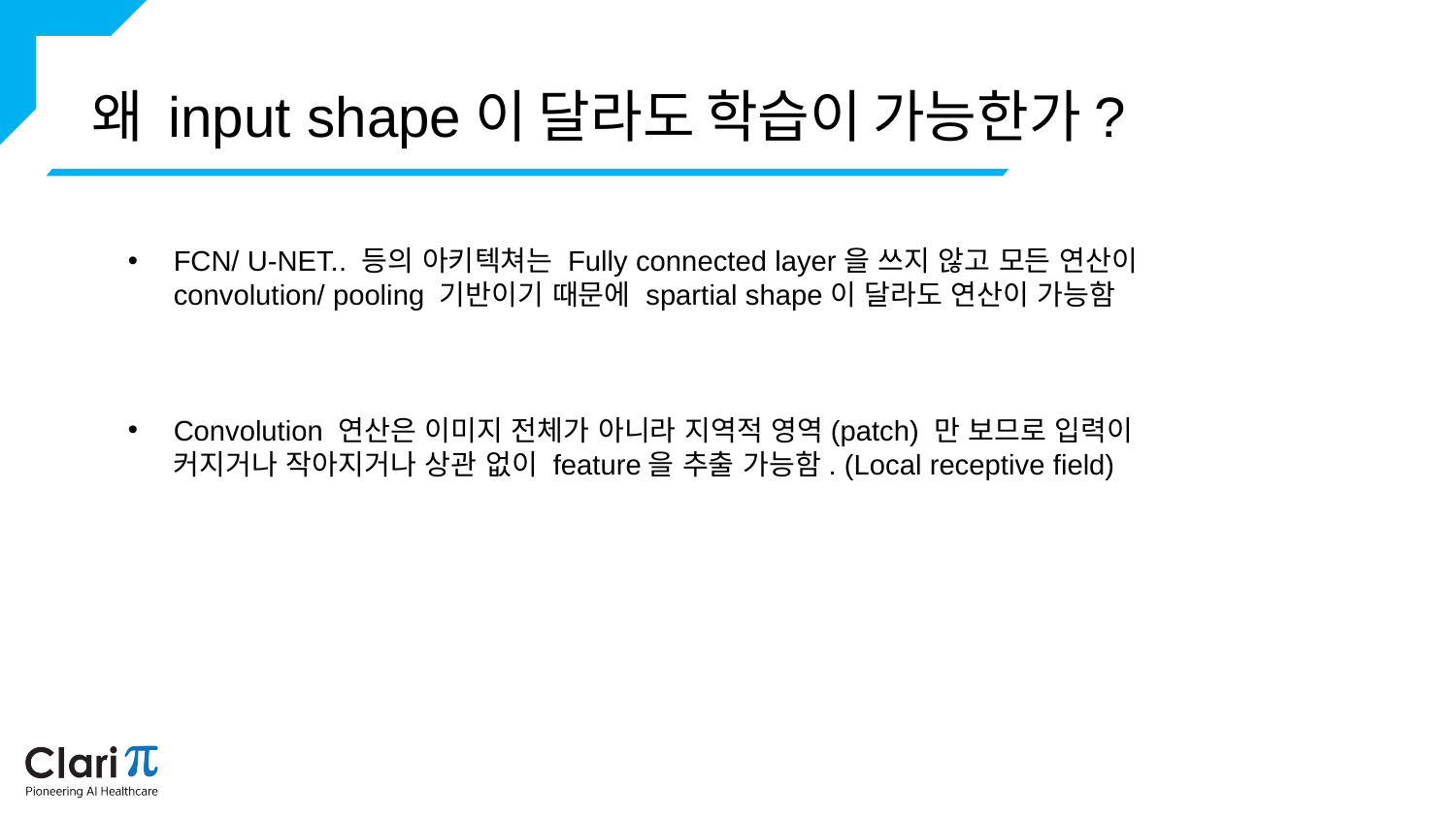

왜 input shape이 달라도 학습이 가능한가?
FCN/ U-NET.. 등의 아키텍쳐는 Fully connected layer을 쓰지 않고 모든 연산이 convolution/ pooling 기반이기 때문에 spartial shape이 달라도 연산이 가능함

Convolution 연산은 이미지 전체가 아니라 지역적 영역(patch) 만 보므로 입력이 커지거나 작아지거나 상관 없이 feature을 추출 가능함. (Local receptive field)